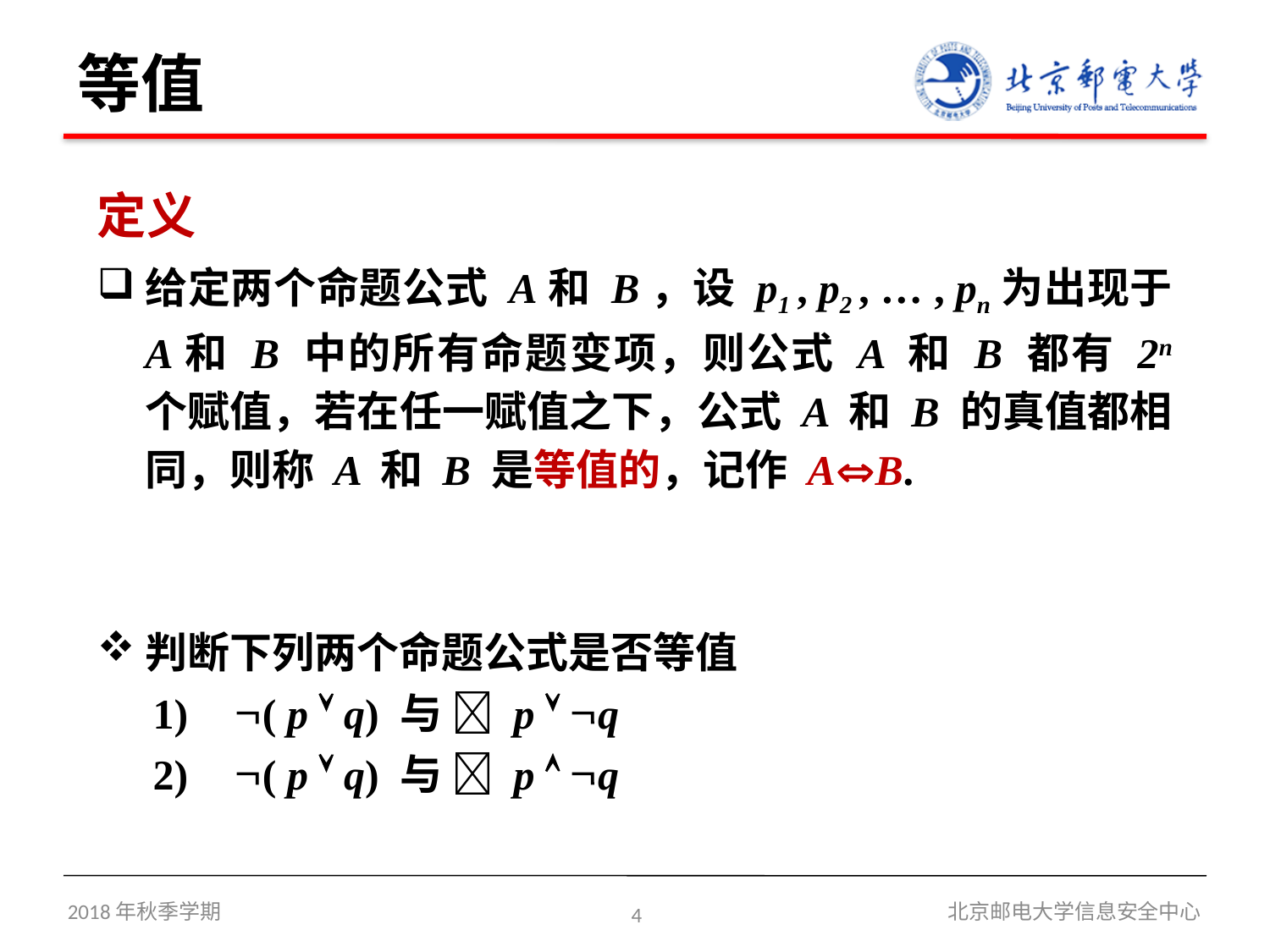

# 等值
定义
给定两个命题公式 A和 B，设 p1 , p2 , … , pn为出现于 A和 B 中的所有命题变项，则公式 A 和 B 都有 2n 个赋值，若在任一赋值之下，公式 A 和 B 的真值都相同，则称 A 和 B 是等值的，记作 A⇔B.

判断下列两个命题公式是否等值
 ¬( p ∨ q) 与 ¬ p ∨ ¬q
 ¬( p ∨ q) 与 ¬ p ∧ ¬q

2018年秋季学期
4